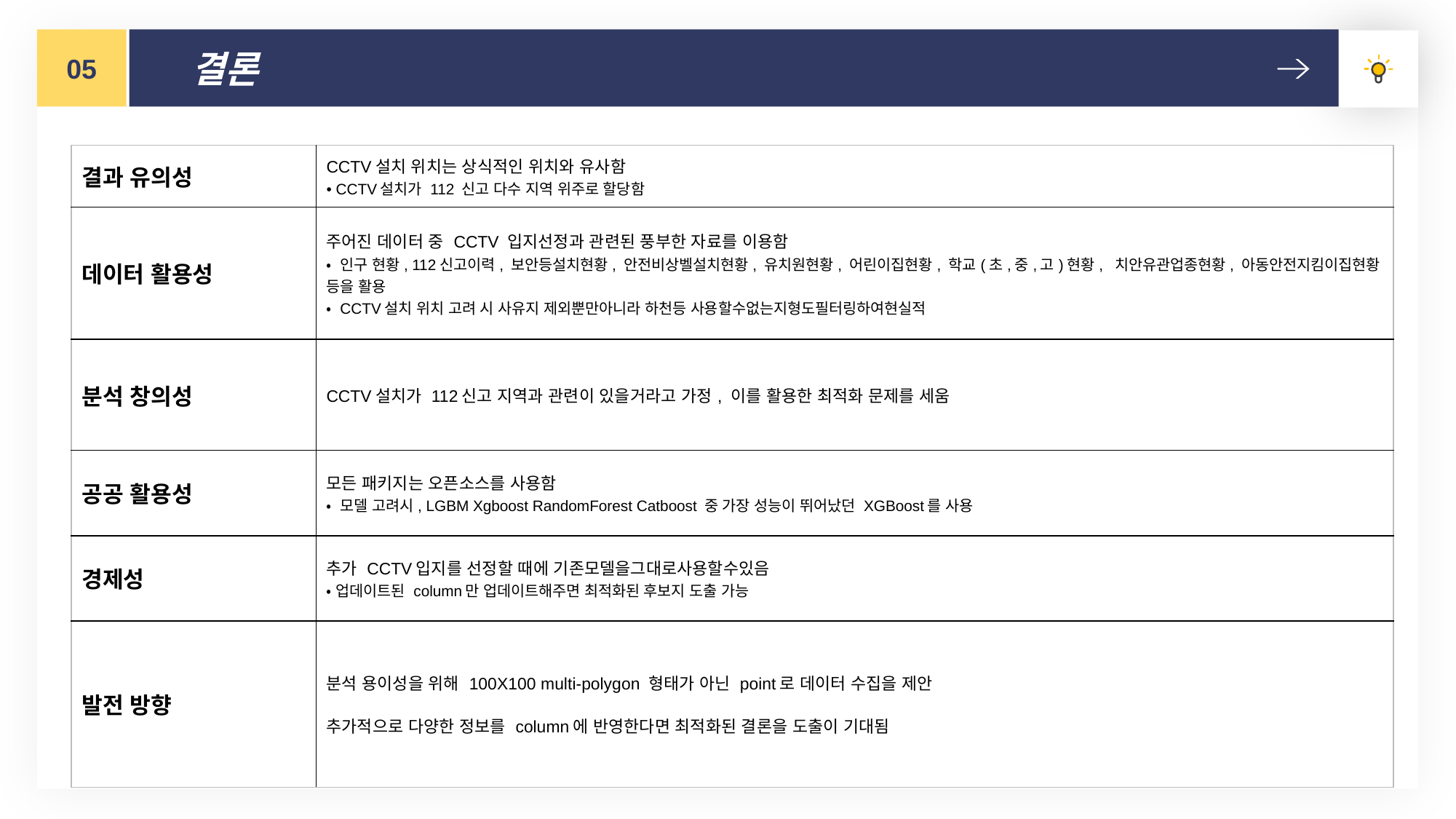

05
결론

| 결과 유의성 | CCTV설치 위치는 상식적인 위치와 유사함 • CCTV설치가 112 신고 다수 지역 위주로 할당함 |
| --- | --- |
| 데이터 활용성 | 주어진 데이터 중 CCTV 입지선정과 관련된 풍부한 자료를 이용함 • 인구 현황, 112신고이력, 보안등설치현황, 안전비상벨설치현황, 유치원현황, 어린이집현황, 학교(초,중,고)현황, 치안유관업종현황, 아동안전지킴이집현황 등을 활용 • CCTV설치 위치 고려 시 사유지 제외뿐만아니라 하천등 사용할수없는지형도필터링하여현실적 |
| 분석 창의성 | CCTV설치가 112신고 지역과 관련이 있을거라고 가정, 이를 활용한 최적화 문제를 세움 |
| 공공 활용성 | 모든 패키지는 오픈소스를 사용함 • 모델 고려시, LGBM Xgboost RandomForest Catboost 중 가장 성능이 뛰어났던 XGBoost를 사용 |
| 경제성 | 추가 CCTV입지를 선정할 때에 기존모델을그대로사용할수있음 •업데이트된 column만 업데이트해주면 최적화된 후보지 도출 가능 |
| 발전 방향 | 분석 용이성을 위해 100X100 multi-polygon 형태가 아닌 point로 데이터 수집을 제안 추가적으로 다양한 정보를 column에 반영한다면 최적화된 결론을 도출이 기대됨 |